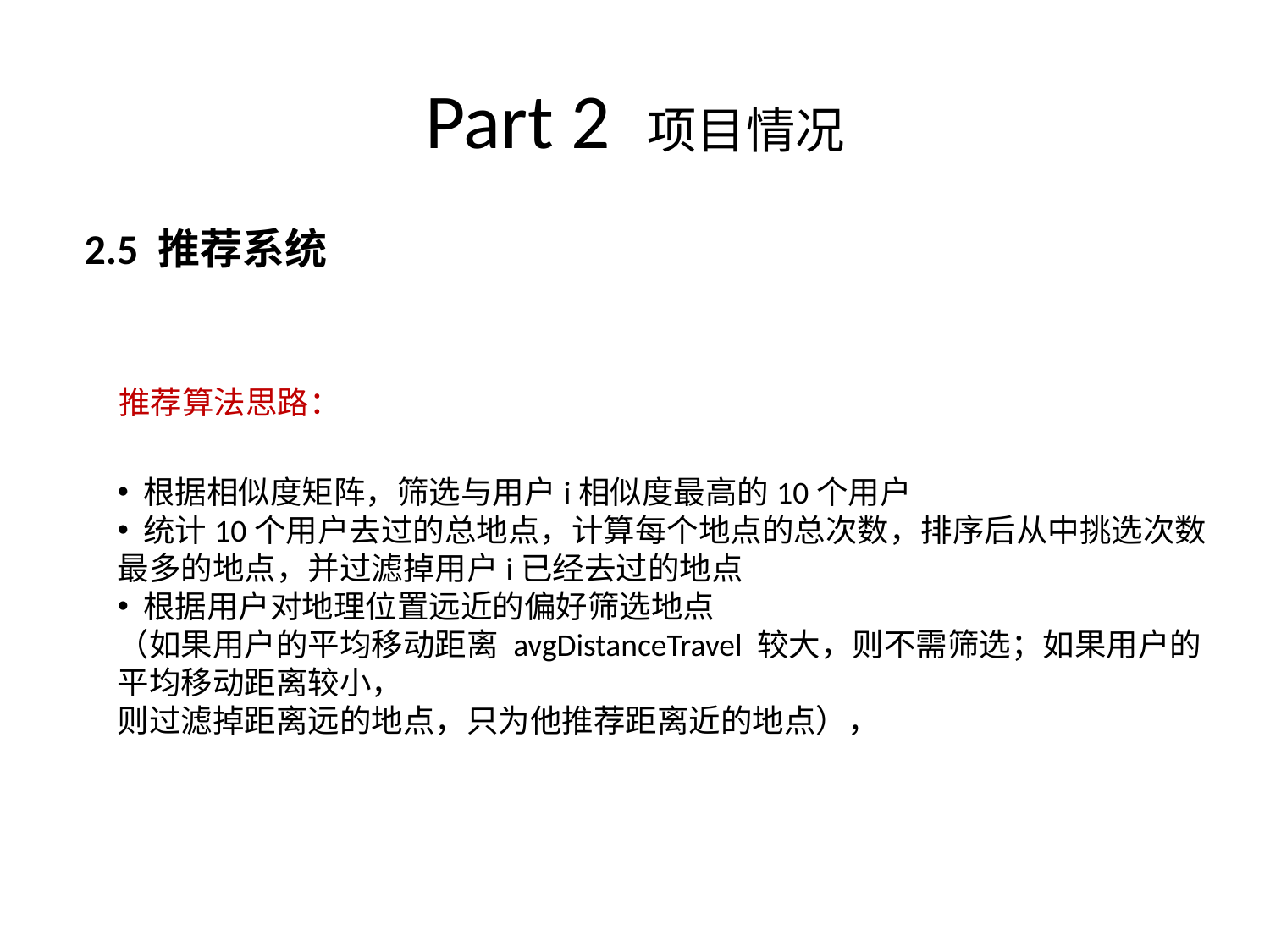

# Part 2 项目情况
2.5 推荐系统
推荐算法思路：
 根据相似度矩阵，筛选与用户i相似度最高的10个用户
 统计10个用户去过的总地点，计算每个地点的总次数，排序后从中挑选次数最多的地点，并过滤掉用户i已经去过的地点
 根据用户对地理位置远近的偏好筛选地点
（如果用户的平均移动距离 avgDistanceTravel 较大，则不需筛选；如果用户的平均移动距离较小，
则过滤掉距离远的地点，只为他推荐距离近的地点），